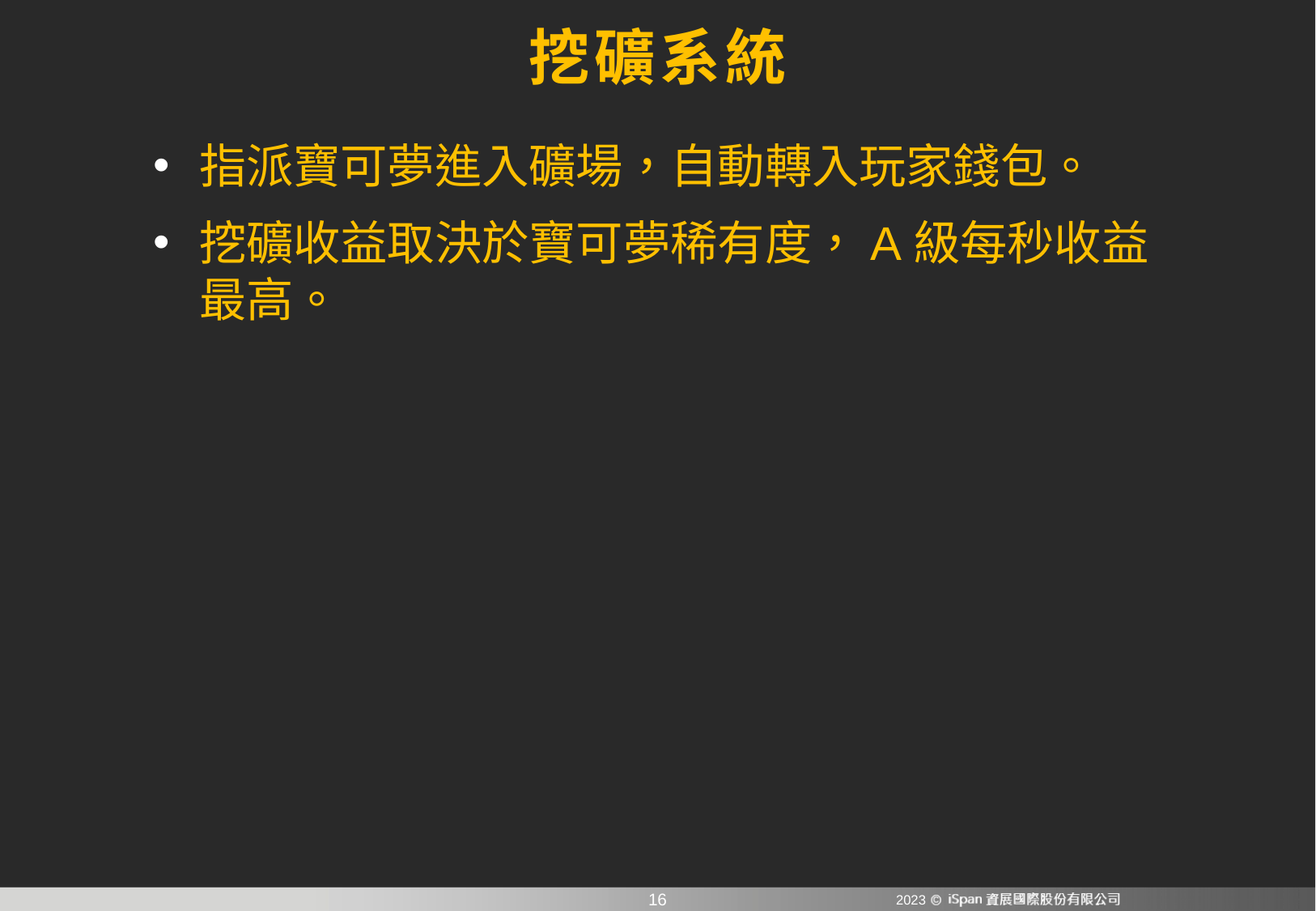

挖礦系統
指派寶可夢進入礦場，自動轉入玩家錢包。
挖礦收益取決於寶可夢稀有度，A級每秒收益最高。

2023